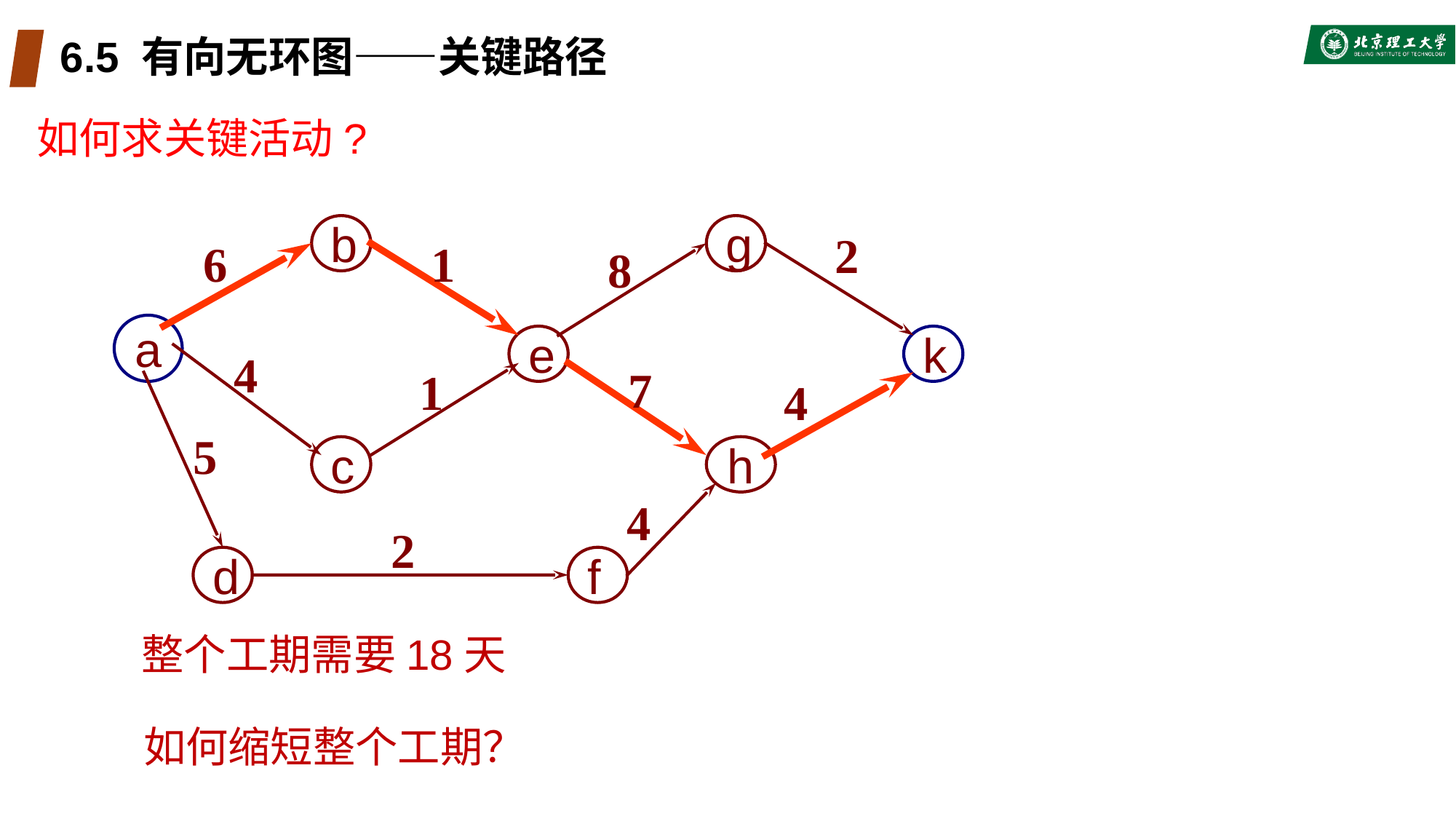

# 6.5 有向无环图——关键路径
如何求关键活动?
b
g
2
6
1
8

a
e
k
4

7
1

4

5
c
h

4
2
d
f

整个工期需要18天
如何缩短整个工期？